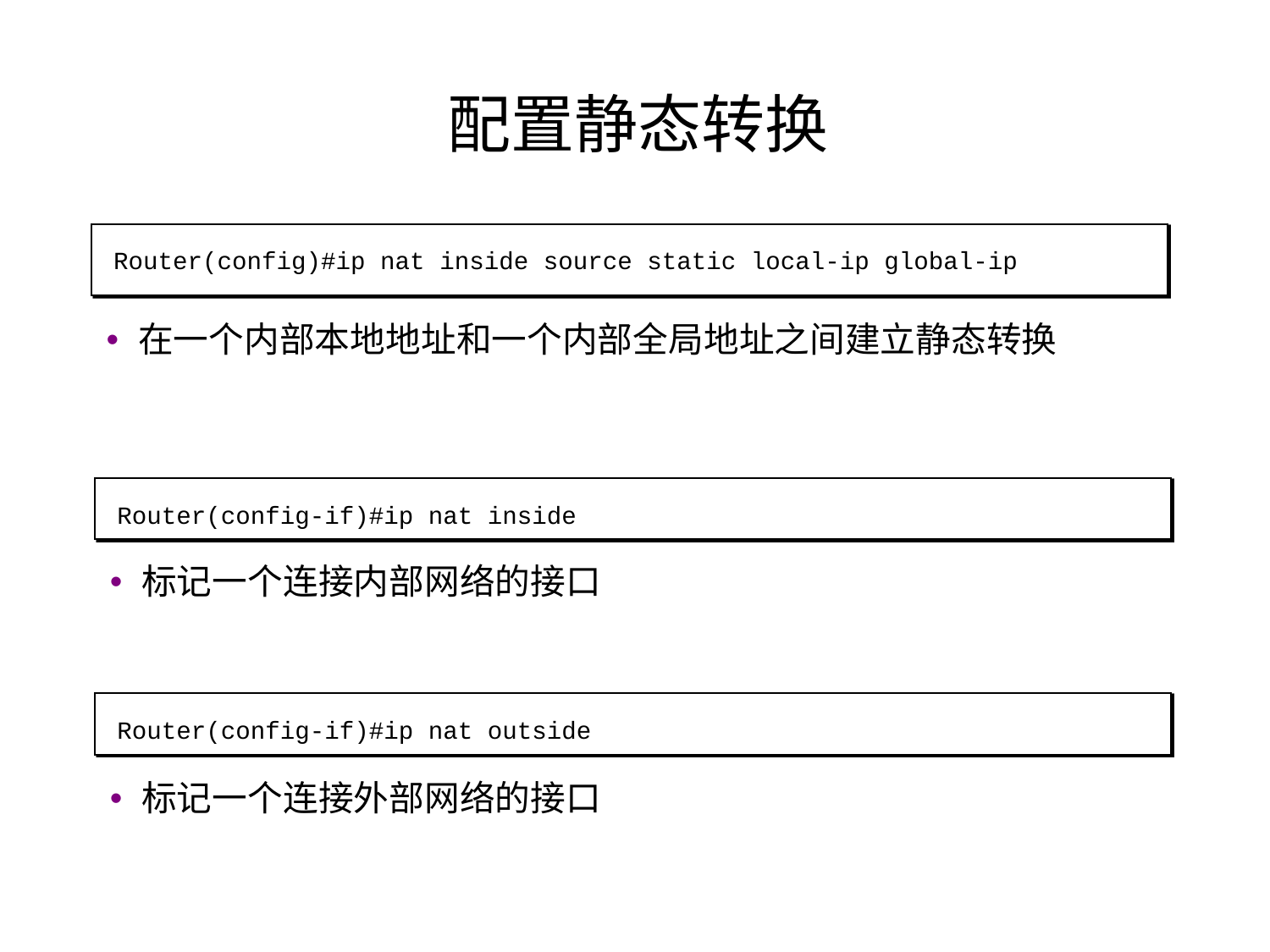

# 配置静态转换

Router(config)#ip nat inside source static local-ip global-ip
在一个内部本地地址和一个内部全局地址之间建立静态转换

Router(config-if)#ip nat inside
标记一个连接内部网络的接口

Router(config-if)#ip nat outside
标记一个连接外部网络的接口